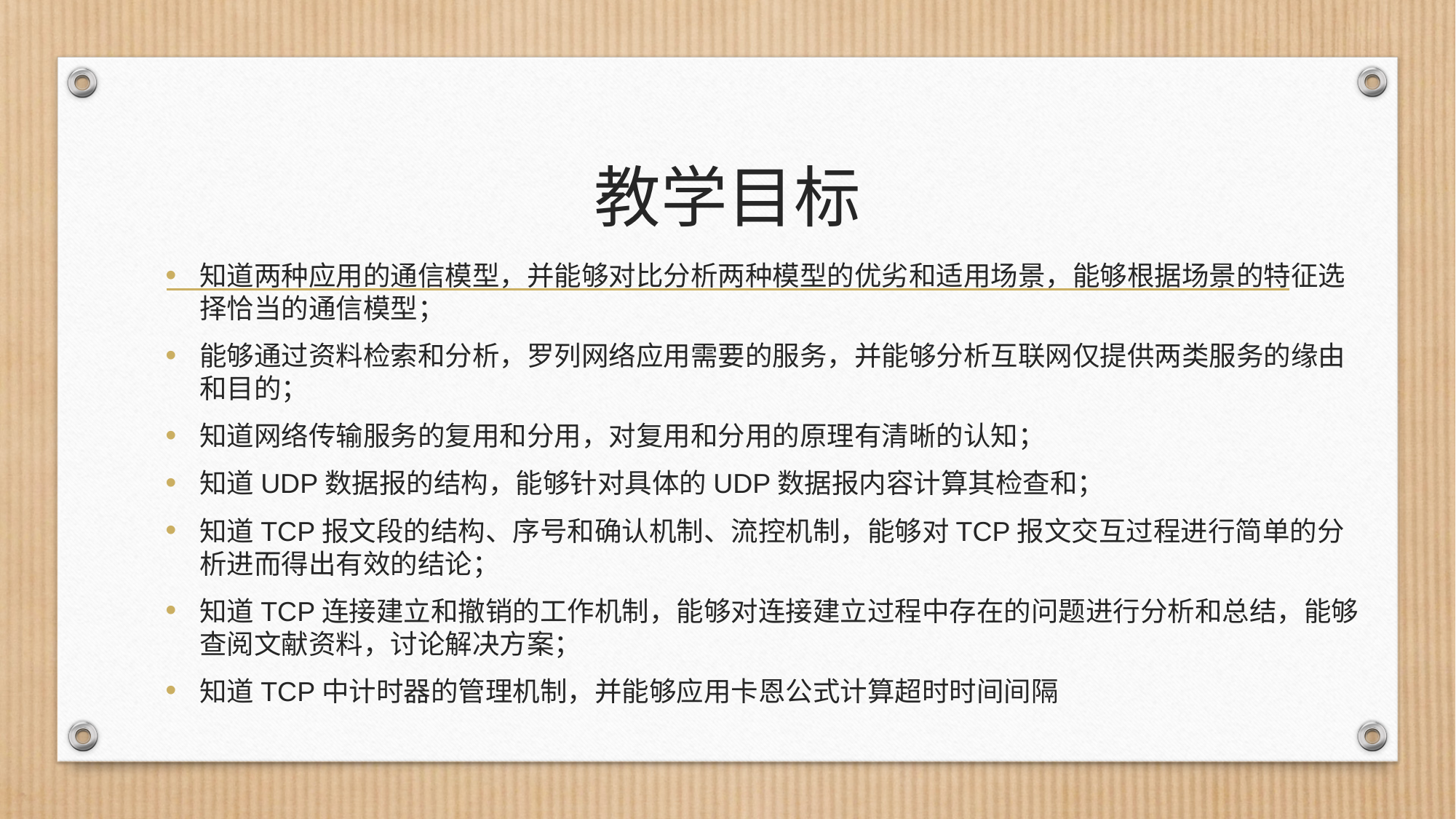

# 教学目标
知道两种应用的通信模型，并能够对比分析两种模型的优劣和适用场景，能够根据场景的特征选择恰当的通信模型；
能够通过资料检索和分析，罗列网络应用需要的服务，并能够分析互联网仅提供两类服务的缘由和目的；
知道网络传输服务的复用和分用，对复用和分用的原理有清晰的认知；
知道UDP数据报的结构，能够针对具体的UDP数据报内容计算其检查和；
知道TCP报文段的结构、序号和确认机制、流控机制，能够对TCP报文交互过程进行简单的分析进而得出有效的结论；
知道TCP连接建立和撤销的工作机制，能够对连接建立过程中存在的问题进行分析和总结，能够查阅文献资料，讨论解决方案；
知道TCP中计时器的管理机制，并能够应用卡恩公式计算超时时间间隔